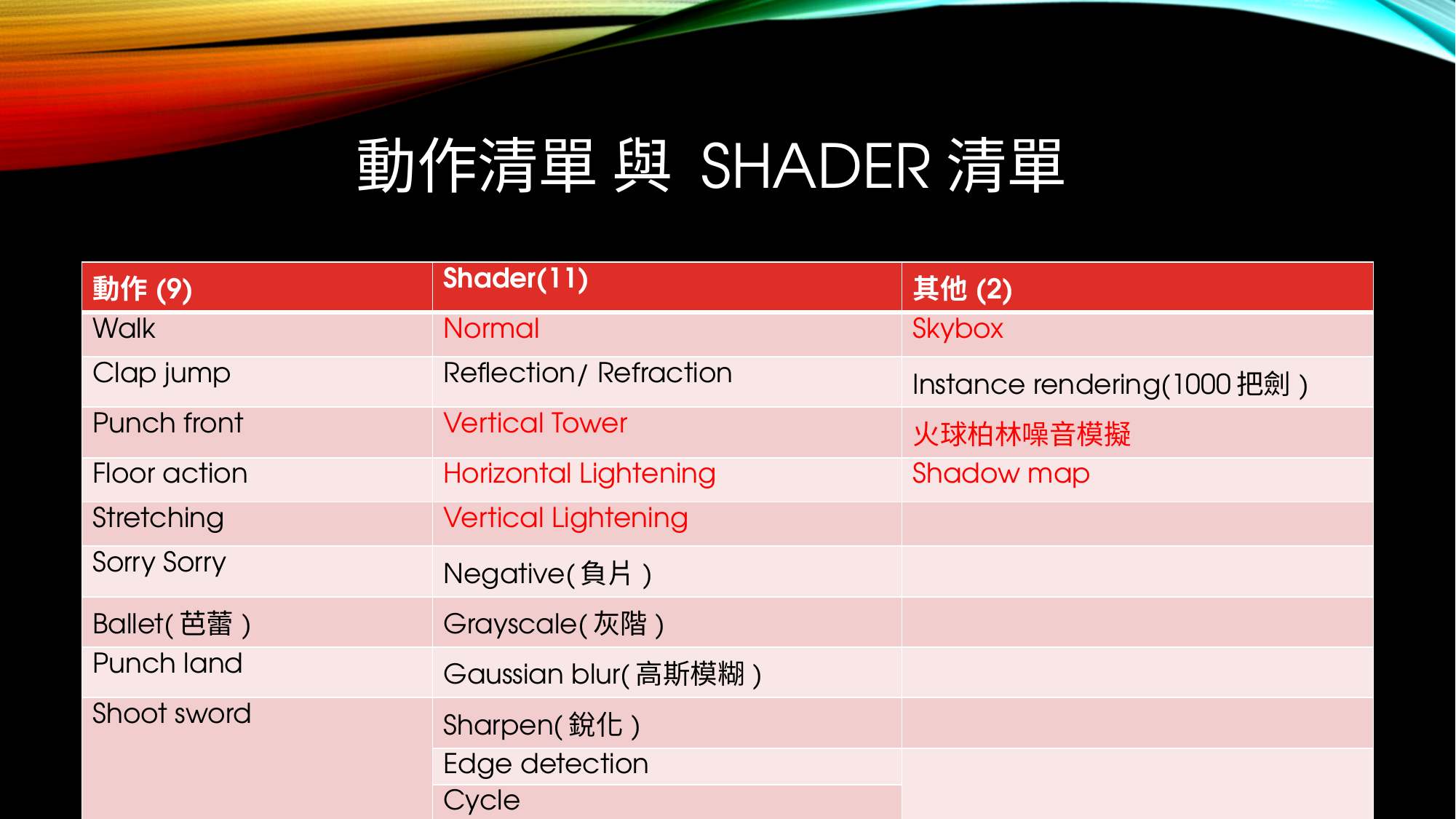

# 動作清單 與 shader清單
| 動作(9) | Shader(11) | 其他(2) |
| --- | --- | --- |
| Walk | Normal | Skybox |
| Clap jump | Reflection/ Refraction | Instance rendering(1000把劍) |
| Punch front | Vertical Tower | 火球柏林噪音模擬 |
| Floor action | Horizontal Lightening | Shadow map |
| Stretching | Vertical Lightening |  |
| Sorry Sorry | Negative(負片) |  |
| Ballet(芭蕾) | Grayscale(灰階) |  |
| Punch land | Gaussian blur(高斯模糊) |  |
| Shoot sword | Sharpen(銳化) |  |
|  | Edge detection |  |
|  | Cycle |  |